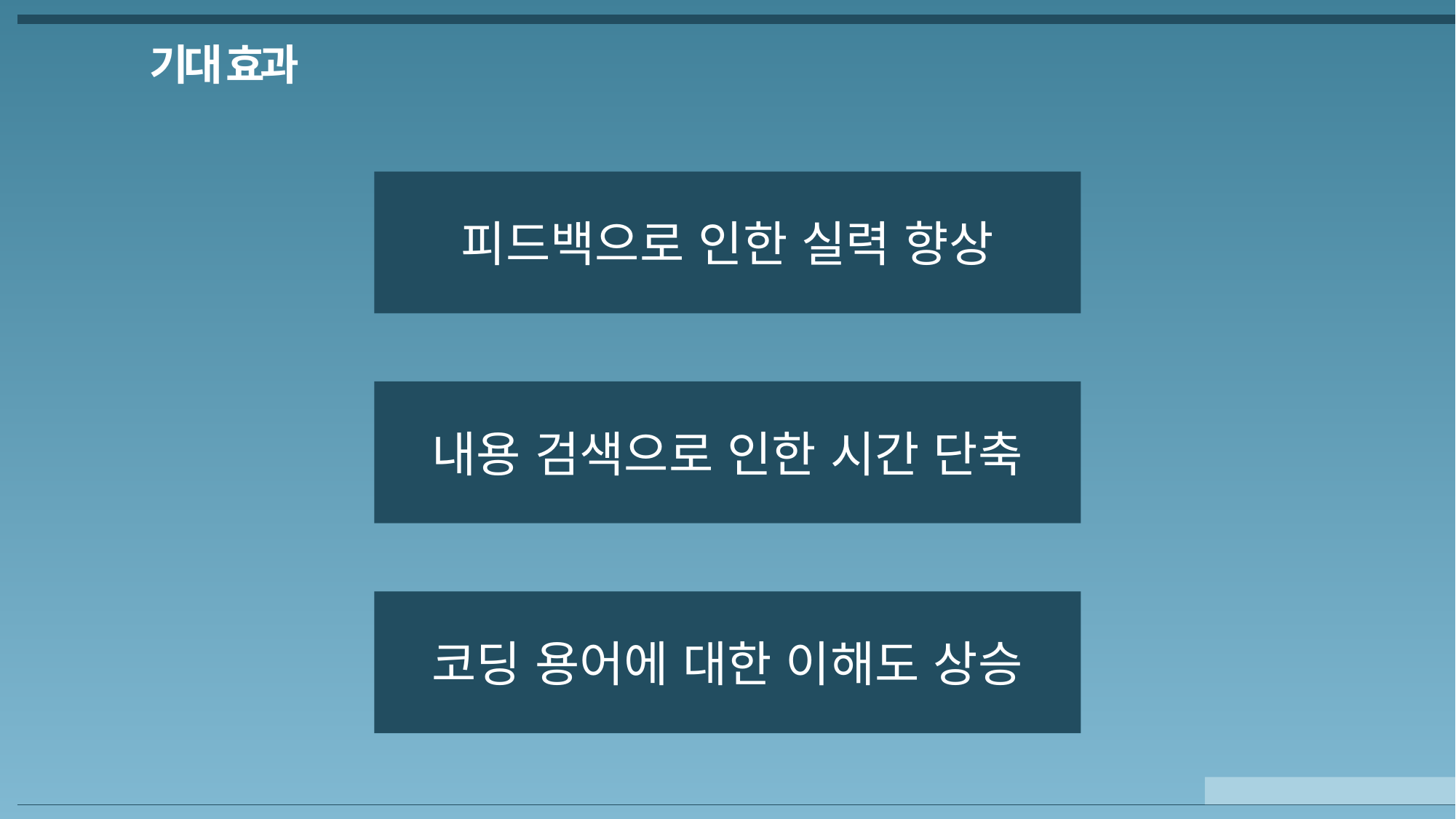

기대 효과
피드백으로 인한 실력 향상
내용 검색으로 인한 시간 단축
코딩 용어에 대한 이해도 상승